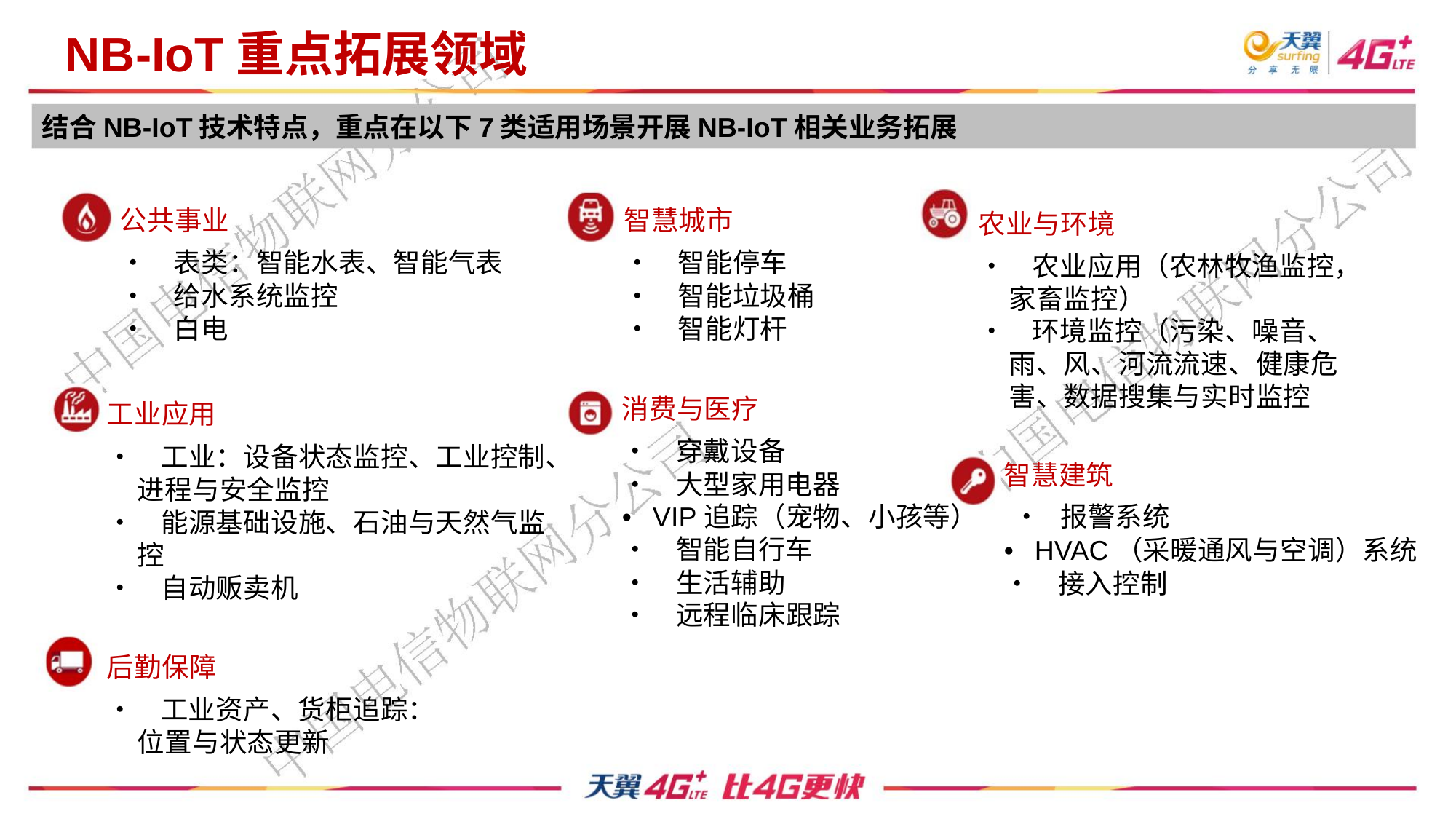

NB-IoT重点拓展领域
结合NB-IoT技术特点，重点在以下7类适用场景开展NB-IoT相关业务拓展
公共事业
智慧城市
农业与环境
• 表类：智能水表、智能气表
• 给水系统监控
• 白电
• 智能停车
• 智能垃圾桶
• 智能灯杆
• 农业应用（农林牧渔监控，
家畜监控）
• 环境监控（污染、噪音、
雨、风、河流流速、健康危
害、数据搜集与实时监控
消费与医疗
工业应用
• 穿戴设备
• 大型家用电器
• 工业：设备状态监控、工业控制、
进程与安全监控
智慧建筑
• VIP追踪（宠物、小孩等） • 报警系统
• 能源基础设施、石油与天然气监
控
• 自动贩卖机
• 智能自行车
• 生活辅助
• HVAC（采暖通风与空调）系统
• 接入控制
• 远程临床跟踪
后勤保障
• 工业资产、货柜追踪：
位置与状态更新